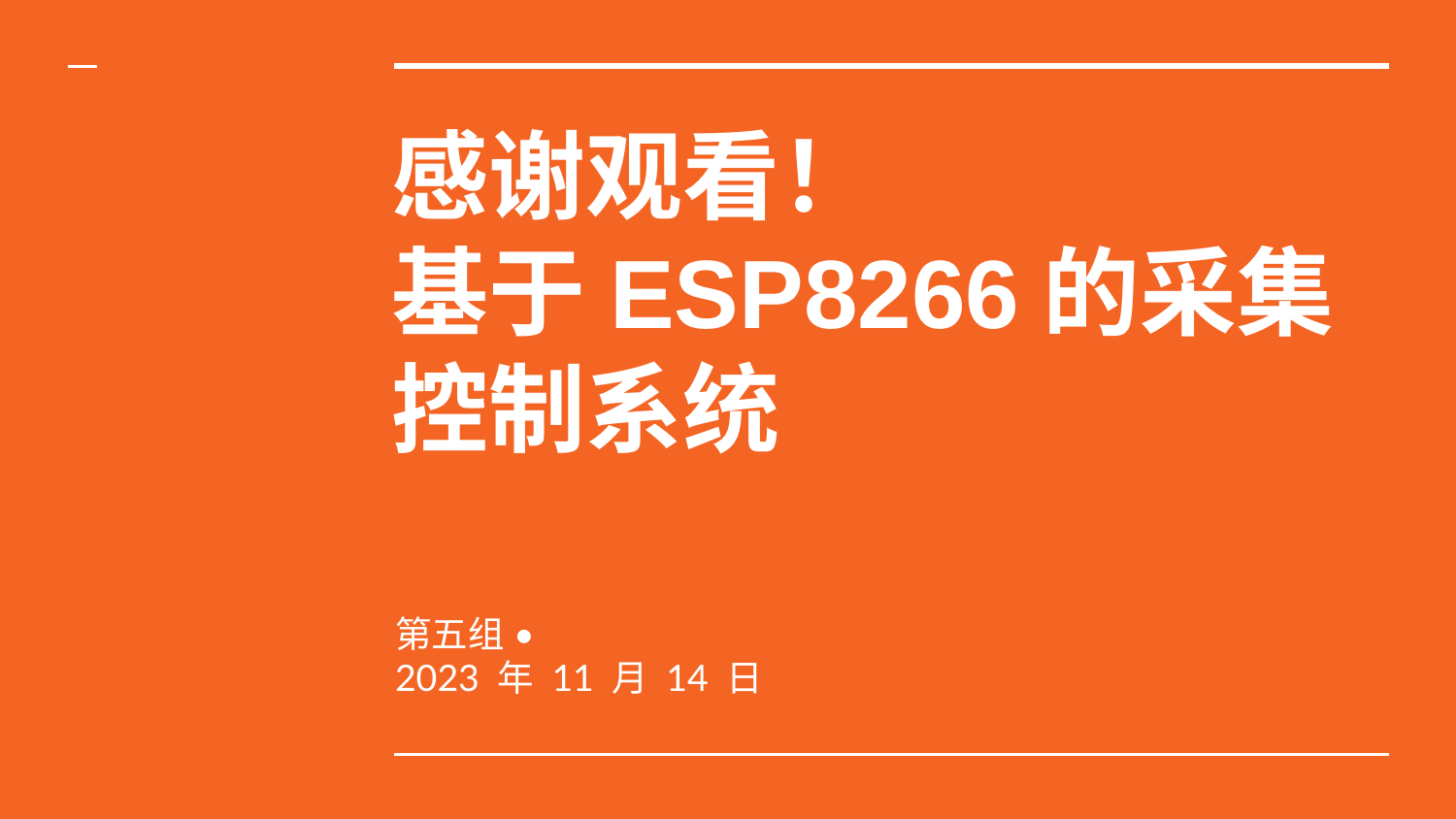

# 感谢观看！ 基于ESP8266的采集控制系统
第五组 •
2023 年 11 月 14 日